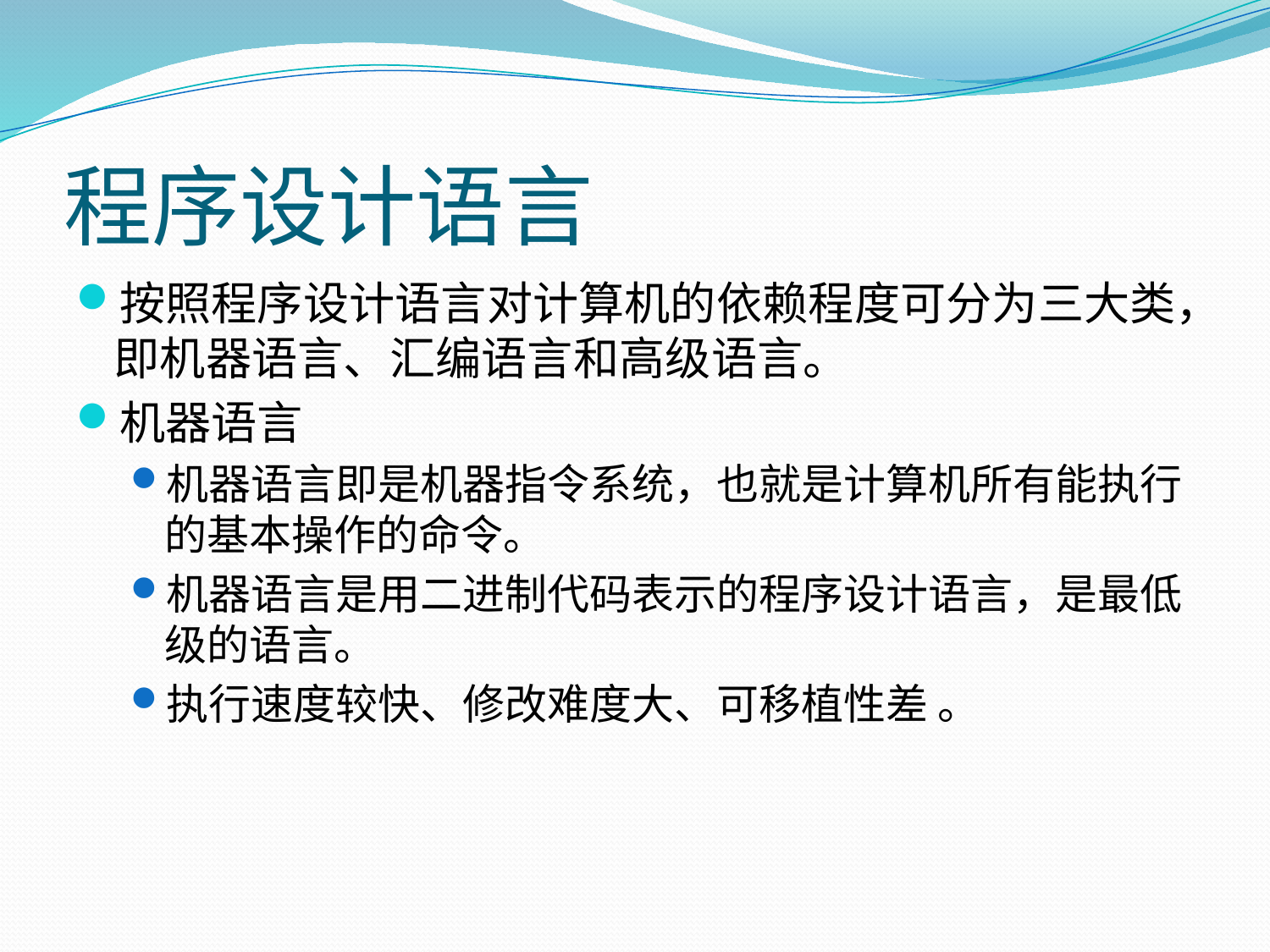

# 程序设计语言
按照程序设计语言对计算机的依赖程度可分为三大类，即机器语言、汇编语言和高级语言。
机器语言
机器语言即是机器指令系统，也就是计算机所有能执行的基本操作的命令。
机器语言是用二进制代码表示的程序设计语言，是最低级的语言。
执行速度较快、修改难度大、可移植性差 。